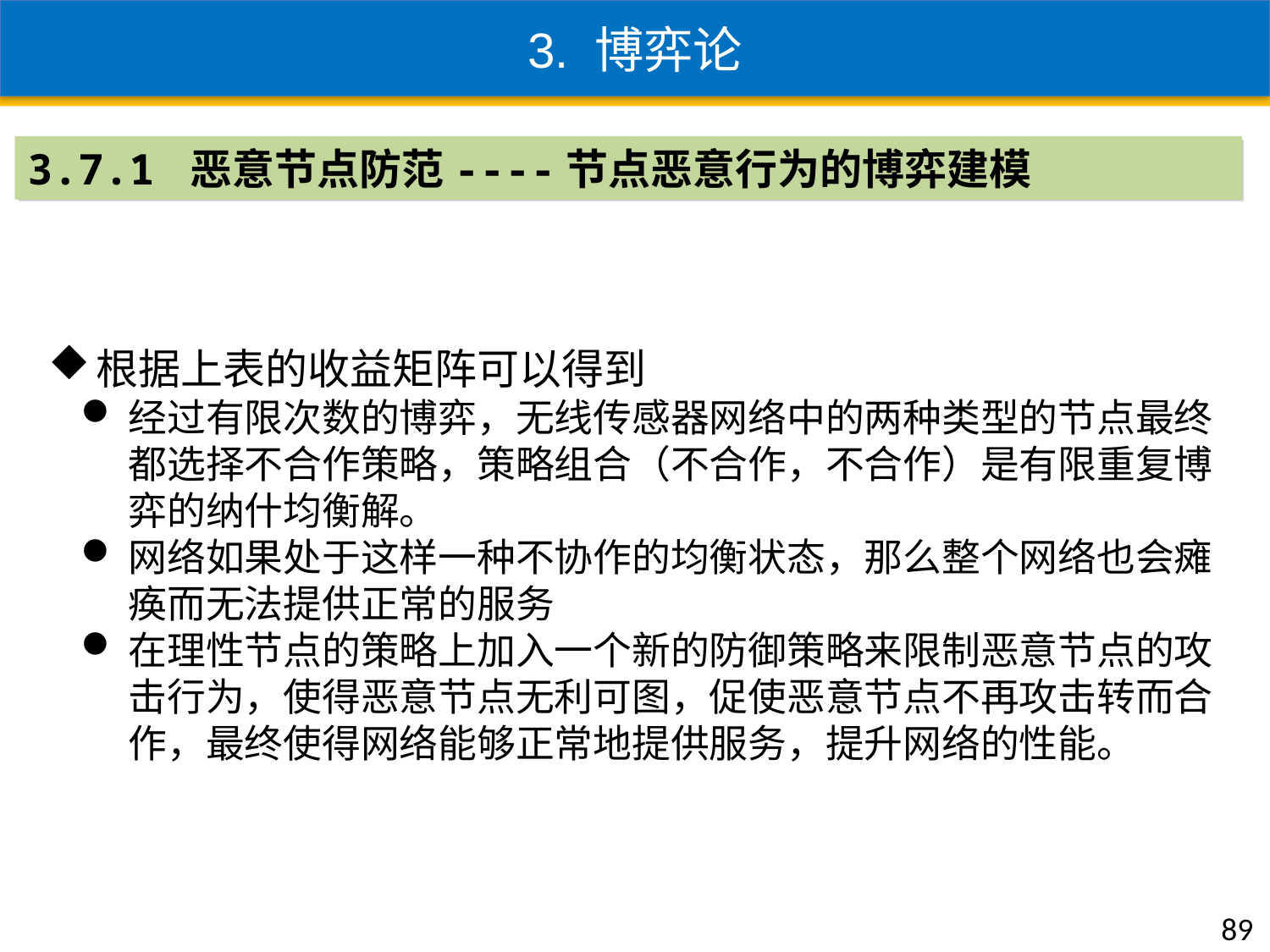

3. 博弈论
3.7.1 恶意节点防范----节点恶意行为的博弈建模
根据上表的收益矩阵可以得到
经过有限次数的博弈，无线传感器网络中的两种类型的节点最终都选择不合作策略，策略组合（不合作，不合作）是有限重复博弈的纳什均衡解。
网络如果处于这样一种不协作的均衡状态，那么整个网络也会瘫痪而无法提供正常的服务
在理性节点的策略上加入一个新的防御策略来限制恶意节点的攻击行为，使得恶意节点无利可图，促使恶意节点不再攻击转而合作，最终使得网络能够正常地提供服务，提升网络的性能。
89